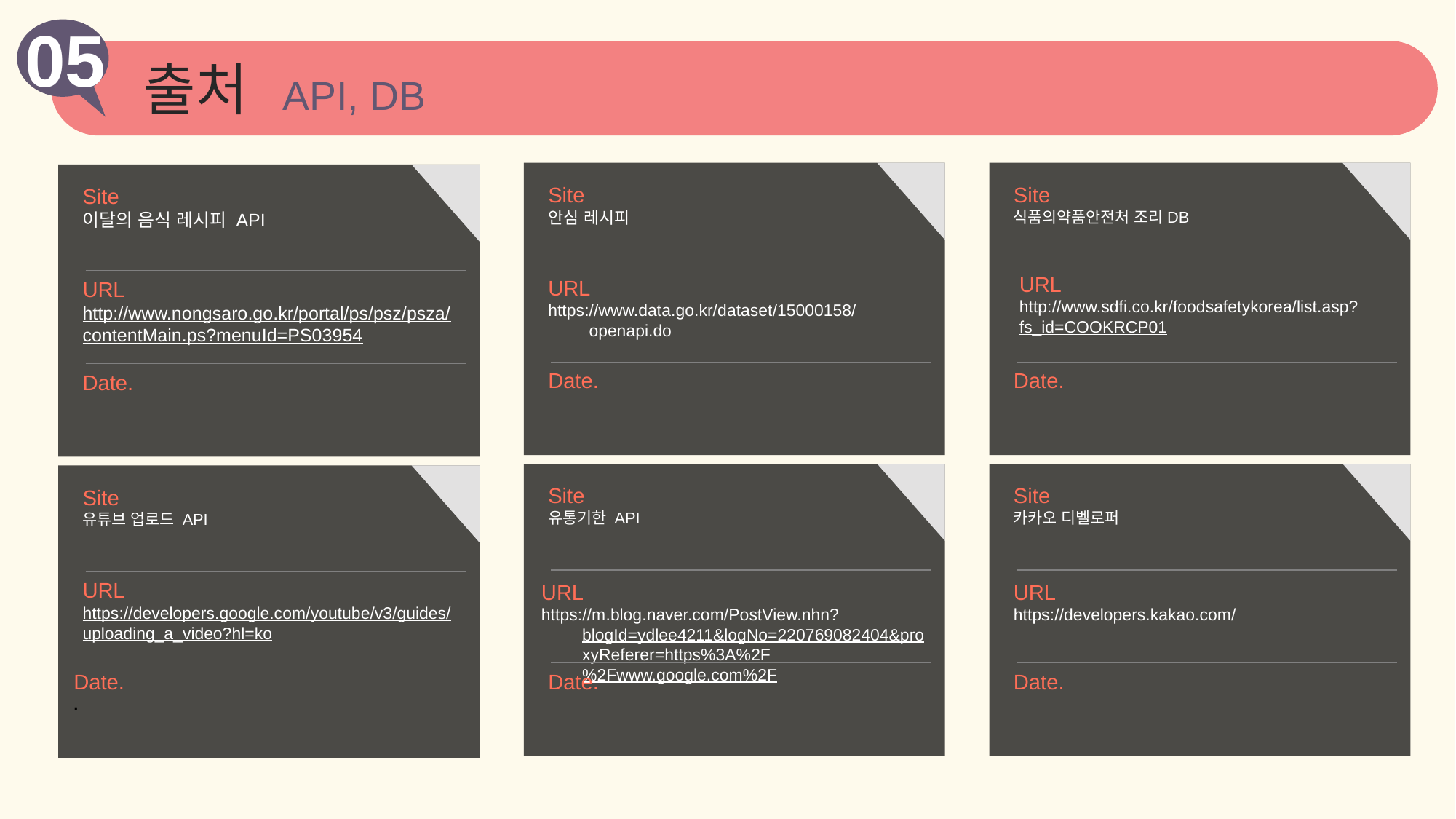

05

# 출처 API, DB

Site
안심 레시피
URL
https://www.data.go.kr/dataset/15000158/openapi.do
Date.

Site
식품의약품안전처 조리DB
URL
http://www.sdfi.co.kr/foodsafetykorea/list.asp?fs_id=COOKRCP01
Date.

Site
이달의 음식 레시피 API
URL
http://www.nongsaro.go.kr/portal/ps/psz/psza/contentMain.ps?menuId=PS03954
Date.

Site
유통기한 API
URL
https://m.blog.naver.com/PostView.nhn?blogId=ydlee4211&logNo=220769082404&proxyReferer=https%3A%2F%2Fwww.google.com%2F

Date.

Site
카카오 디벨로퍼
URL
https://developers.kakao.com/
Date.

Site
유튜브 업로드 API
URL
https://developers.google.com/youtube/v3/guides/uploading_a_video?hl=ko
Date.
.